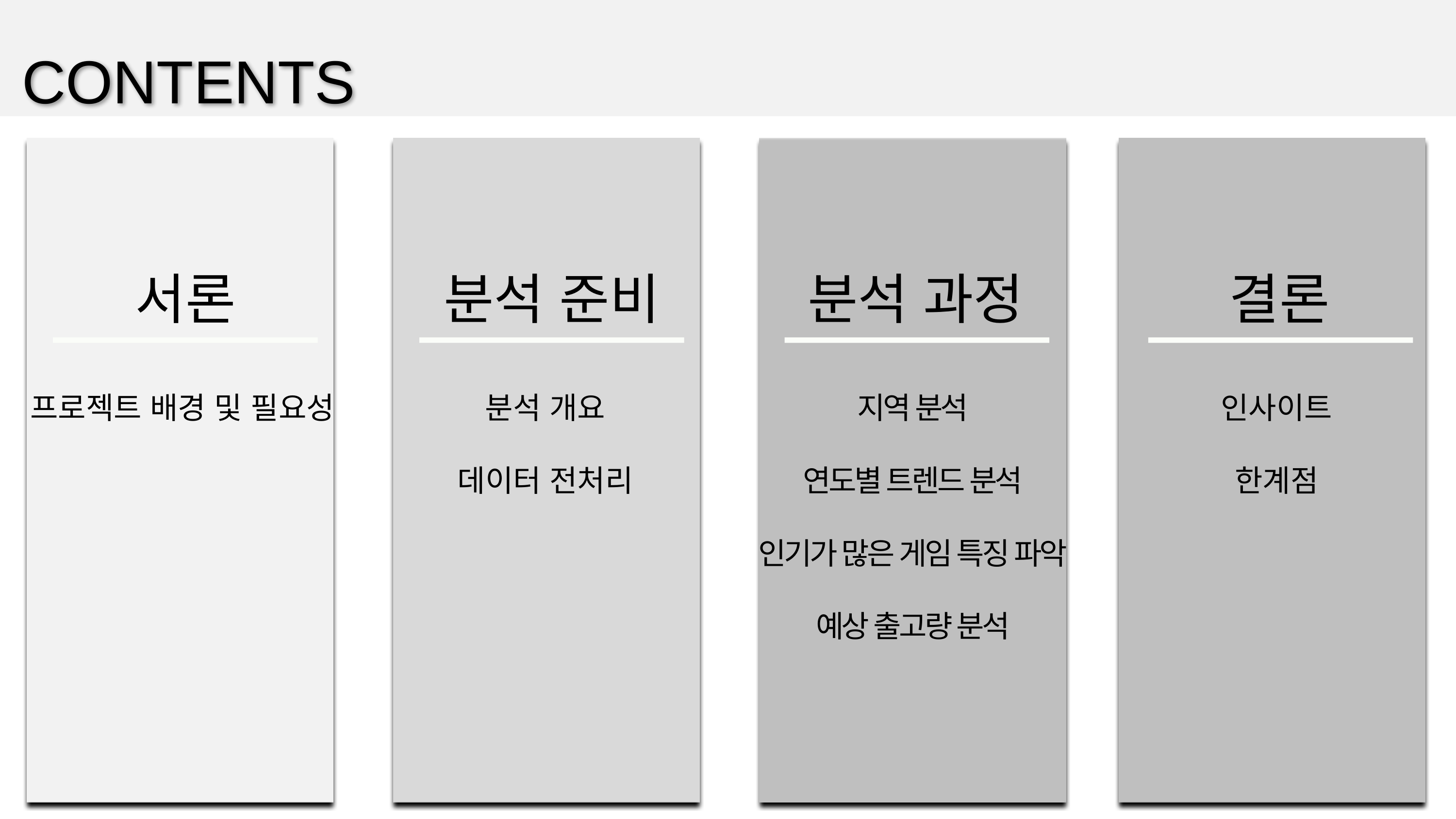

CONTENTS

서론

분석 준비

분석 과정

결론

프로젝트 배경 및 필요성
분석 개요
데이터 전처리
지역 분석
연도별 트렌드 분석
인기가 많은 게임 특징 파악
예상 출고량 분석
인사이트
한계점